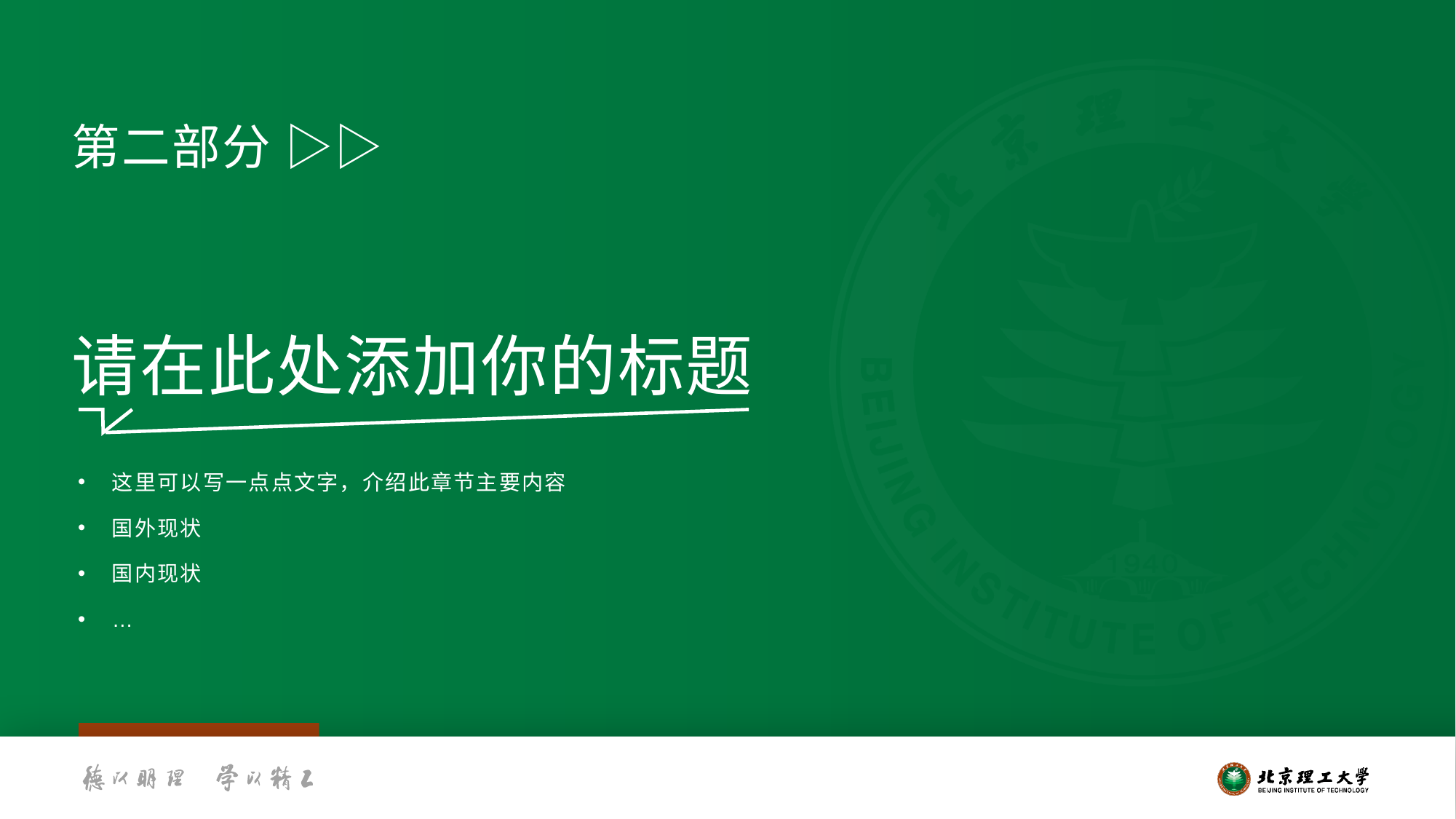

第二部分 ▷▷
请在此处添加你的标题

这里可以写一点点文字，介绍此章节主要内容
国外现状
国内现状
…